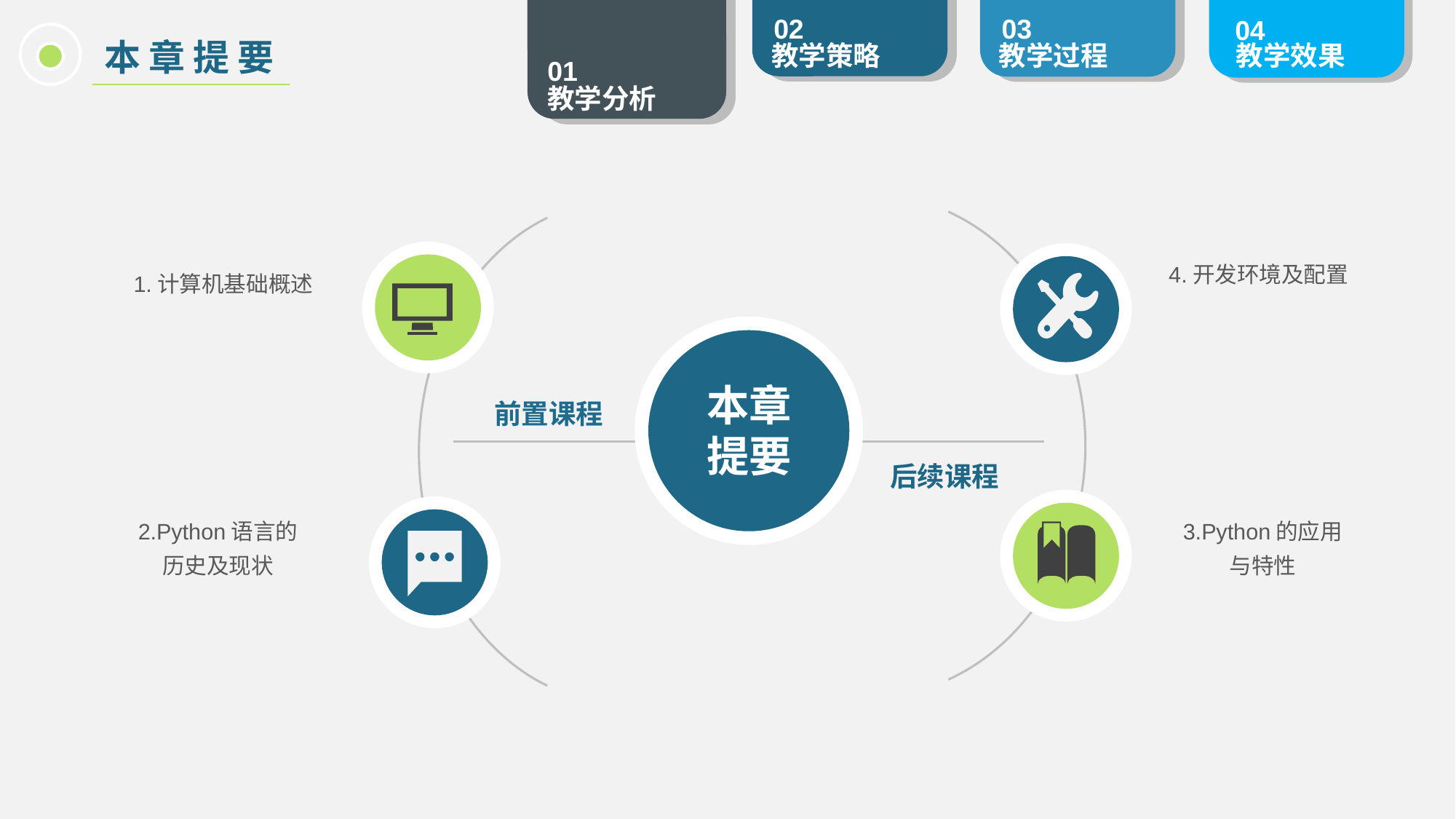

本 章 提 要

4.开发环境及配置
1.计算机基础概述

本章
提要

前置课程
后续课程

2.Python语言的
历史及现状
3.Python的应用
与特性